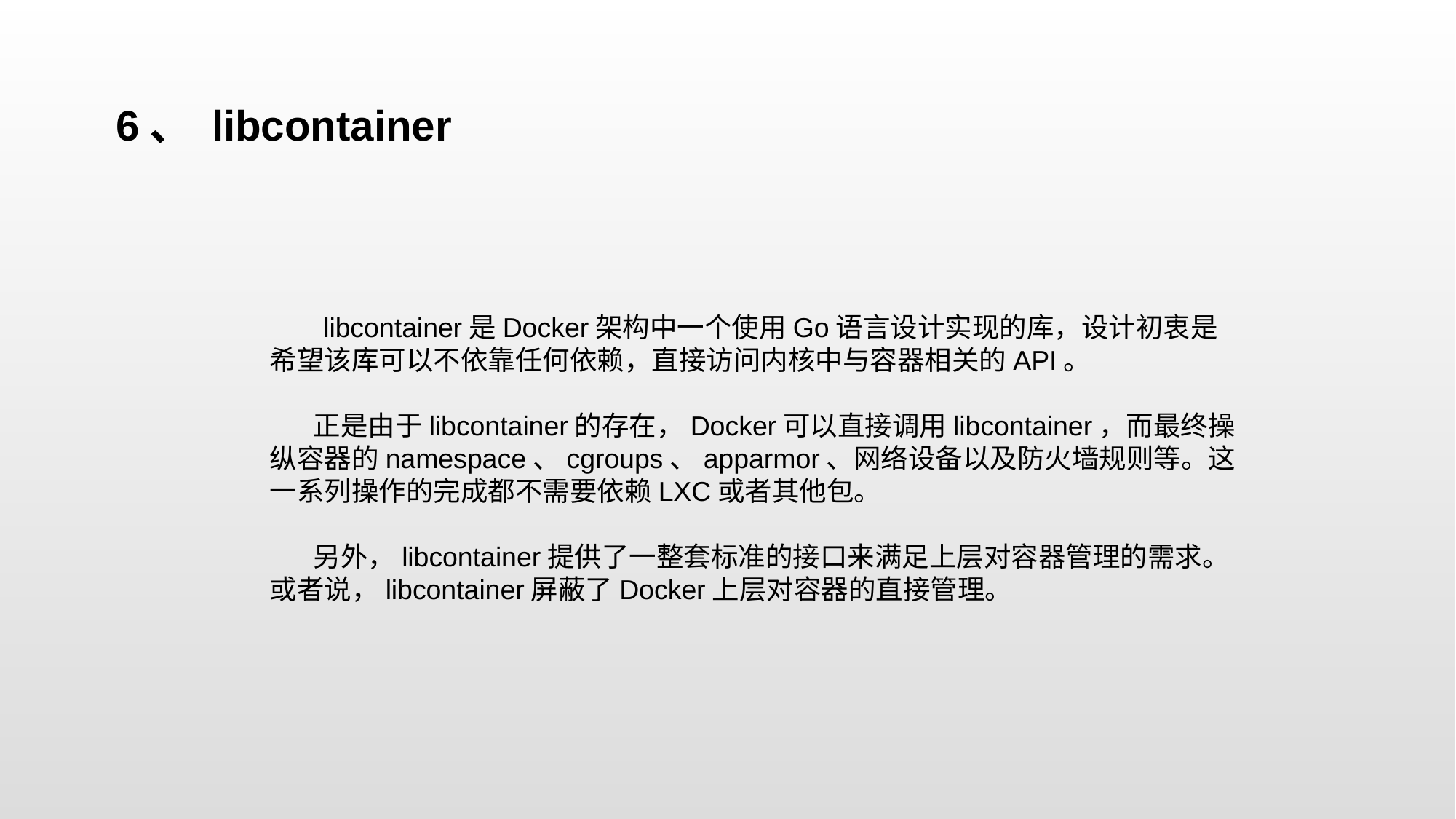

6、 libcontainer
       libcontainer是Docker架构中一个使用Go语言设计实现的库，设计初衷是希望该库可以不依靠任何依赖，直接访问内核中与容器相关的API。

      正是由于libcontainer的存在，Docker可以直接调用libcontainer，而最终操纵容器的namespace、cgroups、apparmor、网络设备以及防火墙规则等。这一系列操作的完成都不需要依赖LXC或者其他包。

      另外，libcontainer提供了一整套标准的接口来满足上层对容器管理的需求。或者说，libcontainer屏蔽了Docker上层对容器的直接管理。